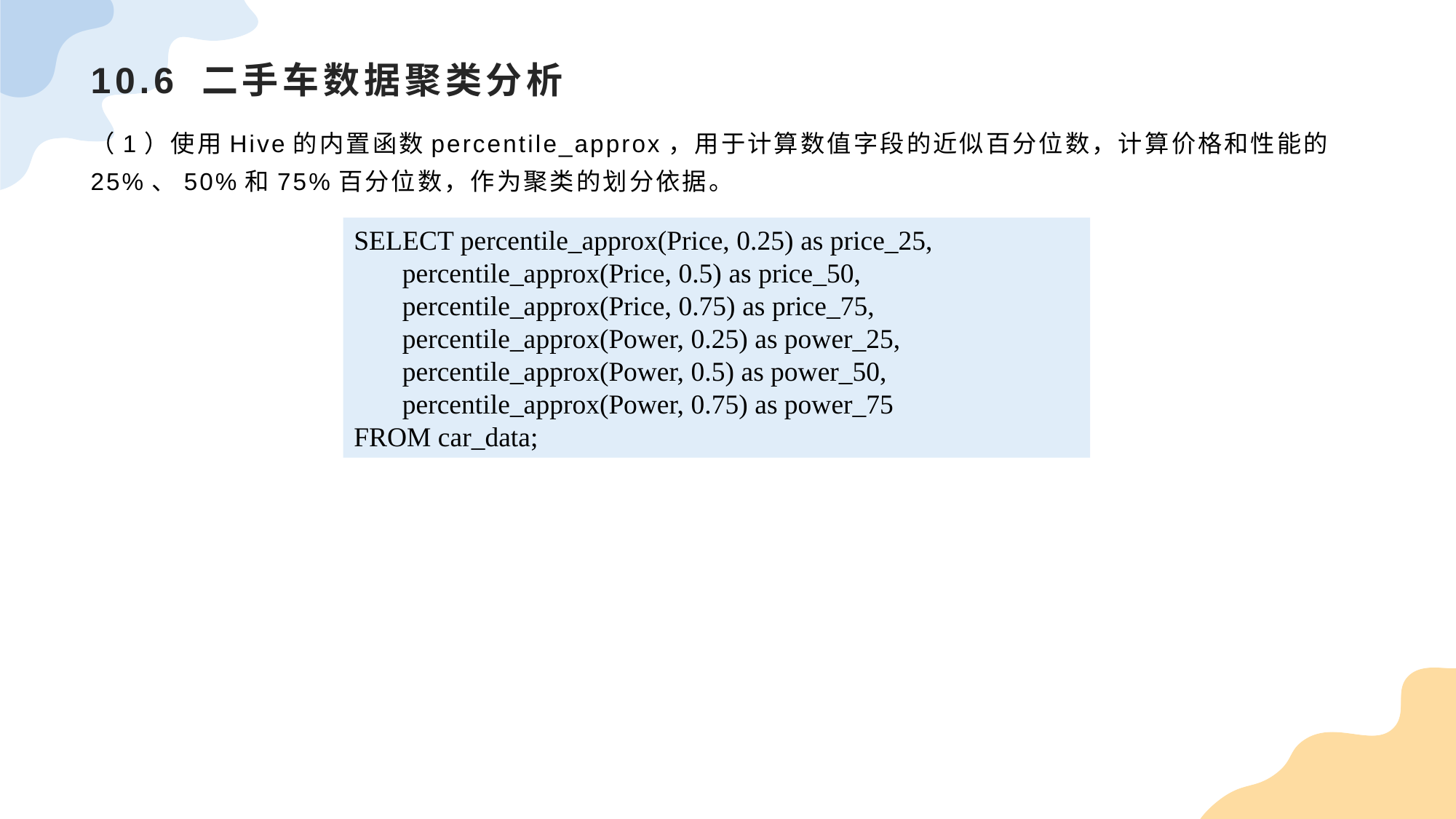

# 10.6 二手车数据聚类分析
（1）使用Hive的内置函数percentile_approx，用于计算数值字段的近似百分位数，计算价格和性能的25%、50%和75%百分位数，作为聚类的划分依据。
SELECT percentile_approx(Price, 0.25) as price_25,       percentile_approx(Price, 0.5) as price_50,       percentile_approx(Price, 0.75) as price_75,       percentile_approx(Power, 0.25) as power_25,       percentile_approx(Power, 0.5) as power_50,       percentile_approx(Power, 0.75) as power_75FROM car_data;